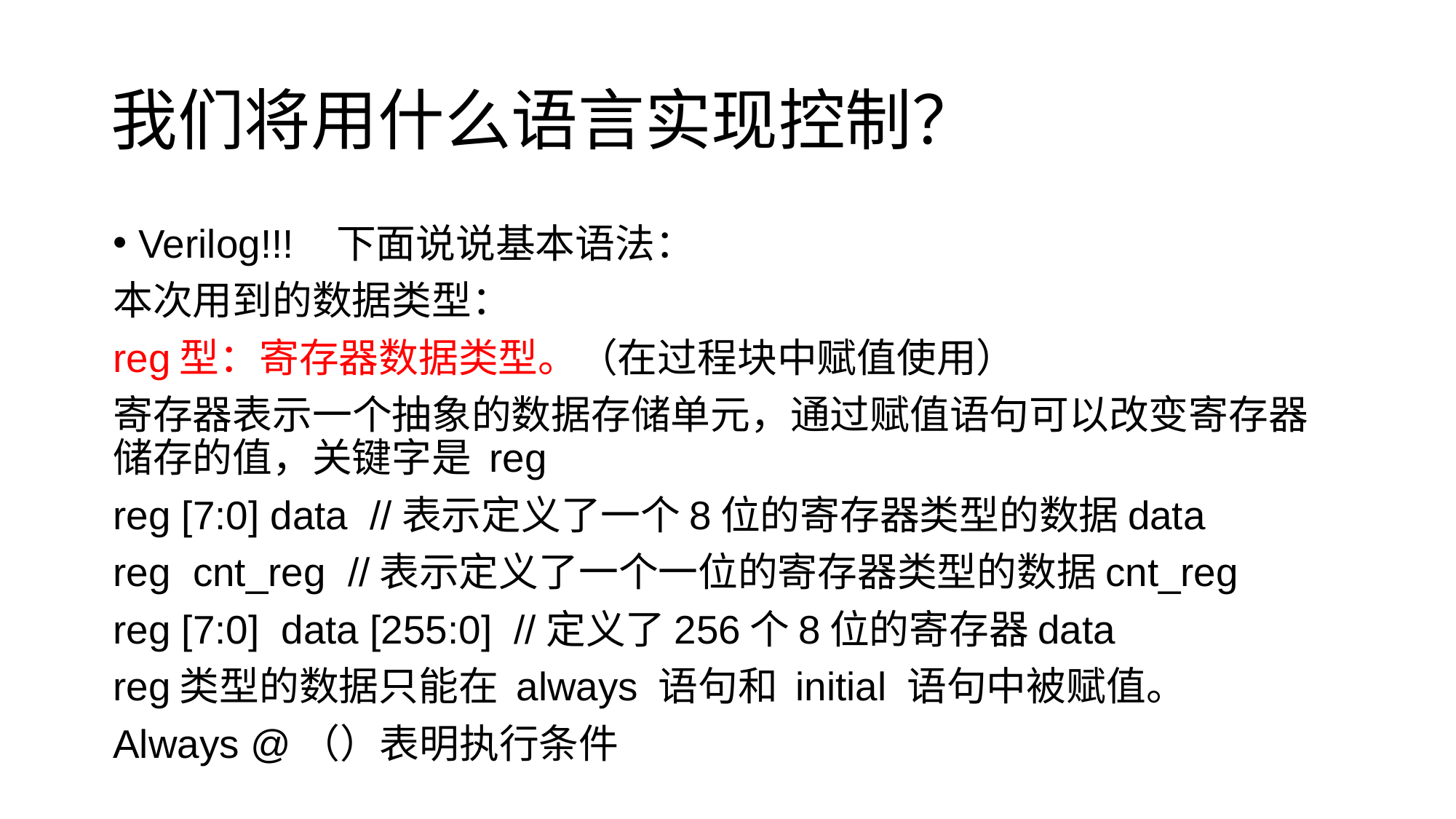

# 我们将用什么语言实现控制？
Verilog!!!   下面说说基本语法：
本次用到的数据类型：
reg型：寄存器数据类型。（在过程块中赋值使用）
寄存器表示一个抽象的数据存储单元，通过赋值语句可以改变寄存器储存的值，关键字是 reg
reg [7:0] data  //表示定义了一个8位的寄存器类型的数据data
reg  cnt_reg  //表示定义了一个一位的寄存器类型的数据cnt_reg
reg [7:0]  data [255:0]  //定义了256个8位的寄存器data
reg类型的数据只能在 always 语句和 initial 语句中被赋值。
Always @（）表明执行条件